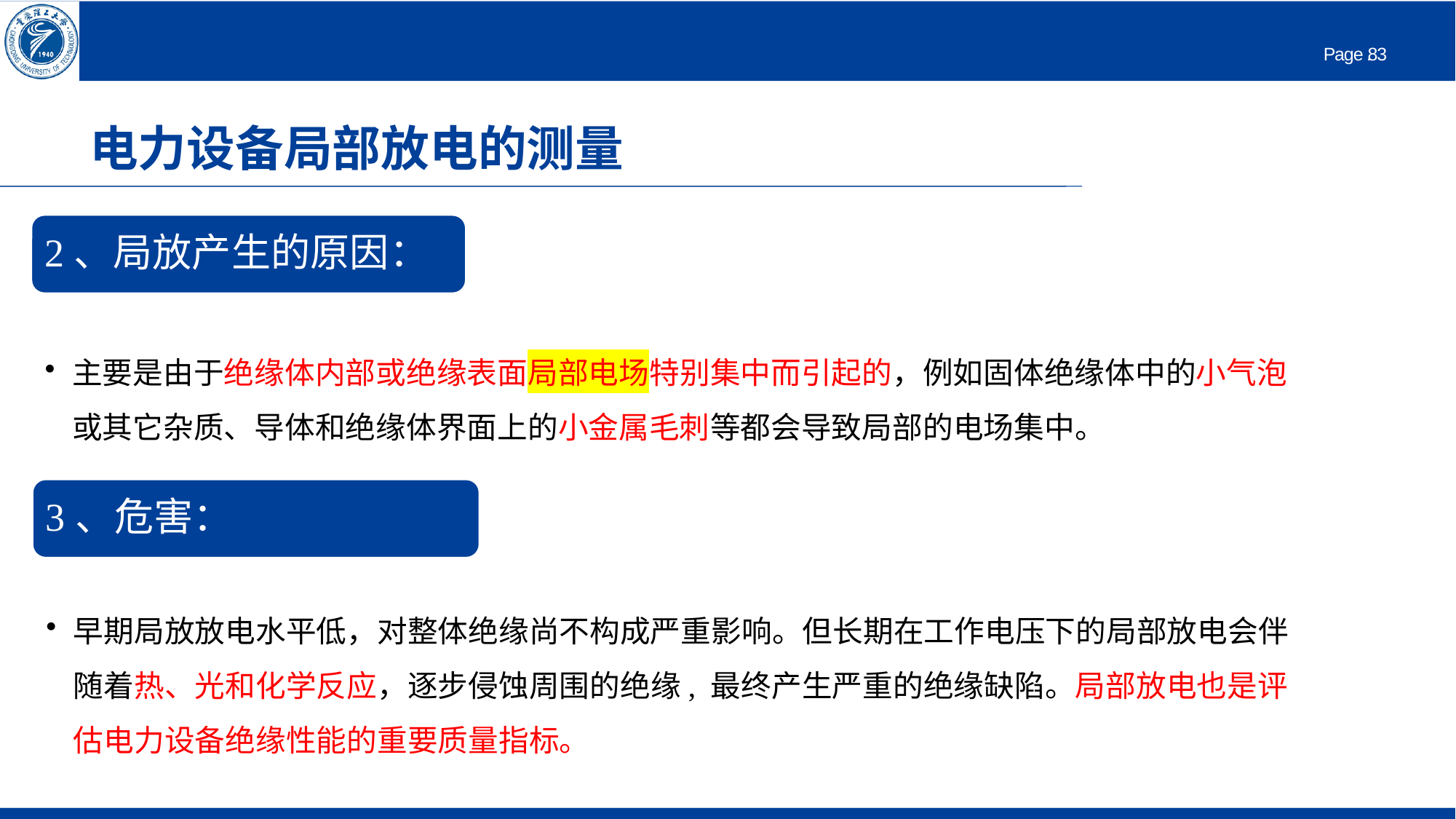

# 电力设备局部放电的测量

2、局放产生的原因：

主要是由于绝缘体内部或绝缘表面局部电场特别集中而引起的，例如固体绝缘体中的小气泡或其它杂质、导体和绝缘体界面上的小金属毛刺等都会导致局部的电场集中。

3、危害：

早期局放放电水平低，对整体绝缘尚不构成严重影响。但长期在工作电压下的局部放电会伴随着热、光和化学反应，逐步侵蚀周围的绝缘, 最终产生严重的绝缘缺陷。局部放电也是评估电力设备绝缘性能的重要质量指标。